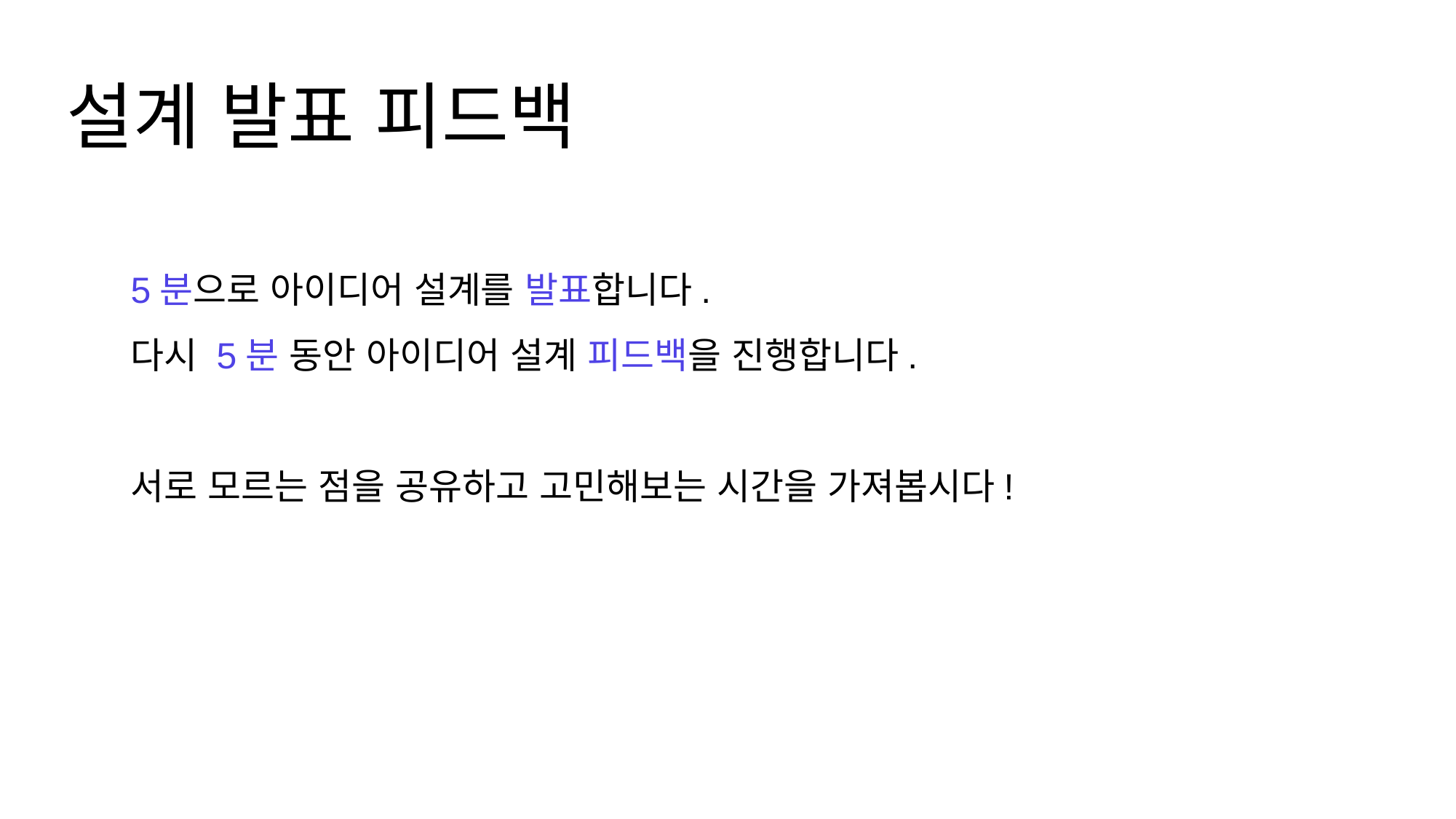

설계 발표 피드백
5분으로 아이디어 설계를 발표합니다.
다시 5분 동안 아이디어 설계 피드백을 진행합니다.

서로 모르는 점을 공유하고 고민해보는 시간을 가져봅시다!